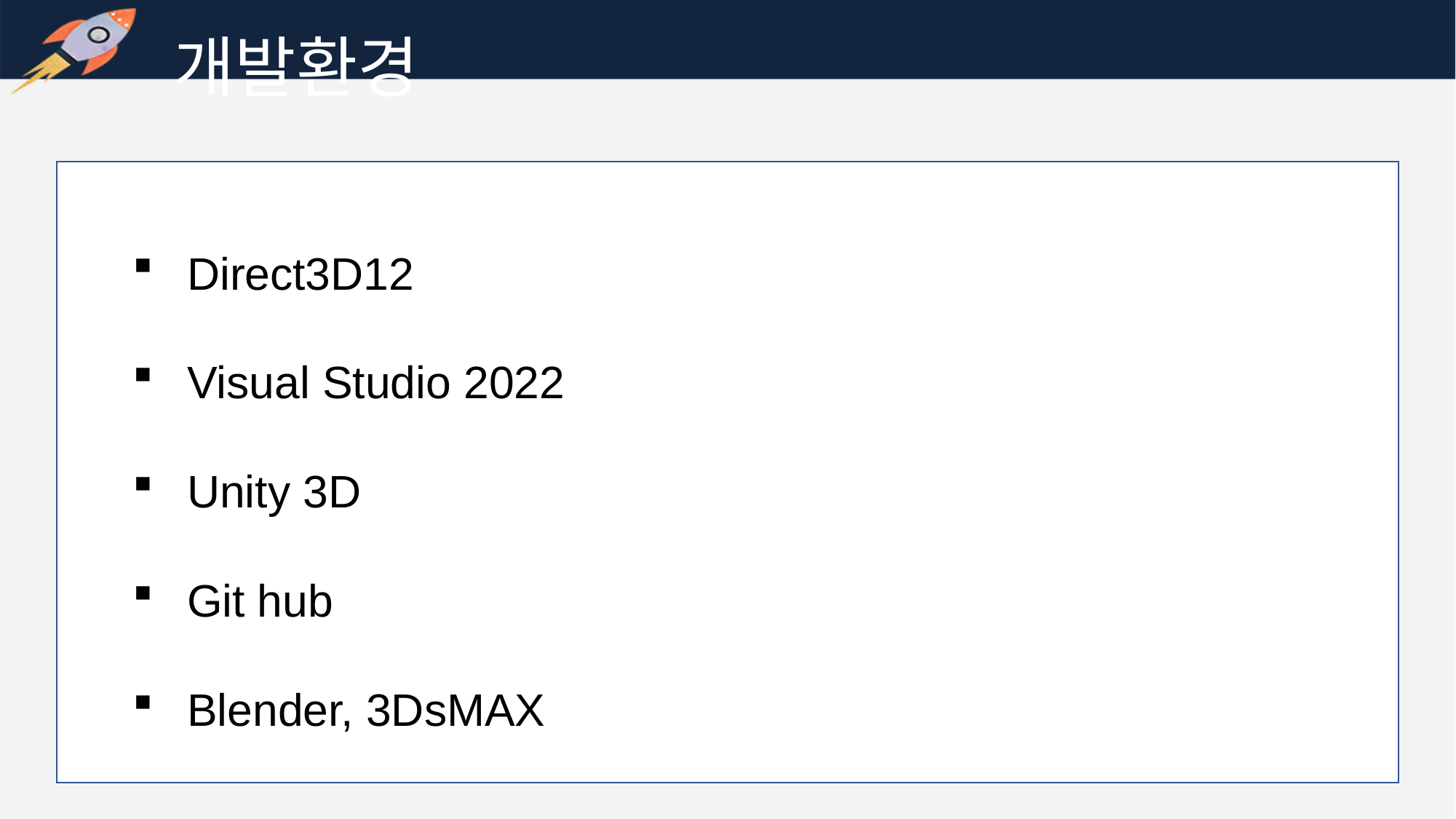

개발환경

Direct3D12
Visual Studio 2022
Unity 3D
Git hub
Blender, 3DsMAX